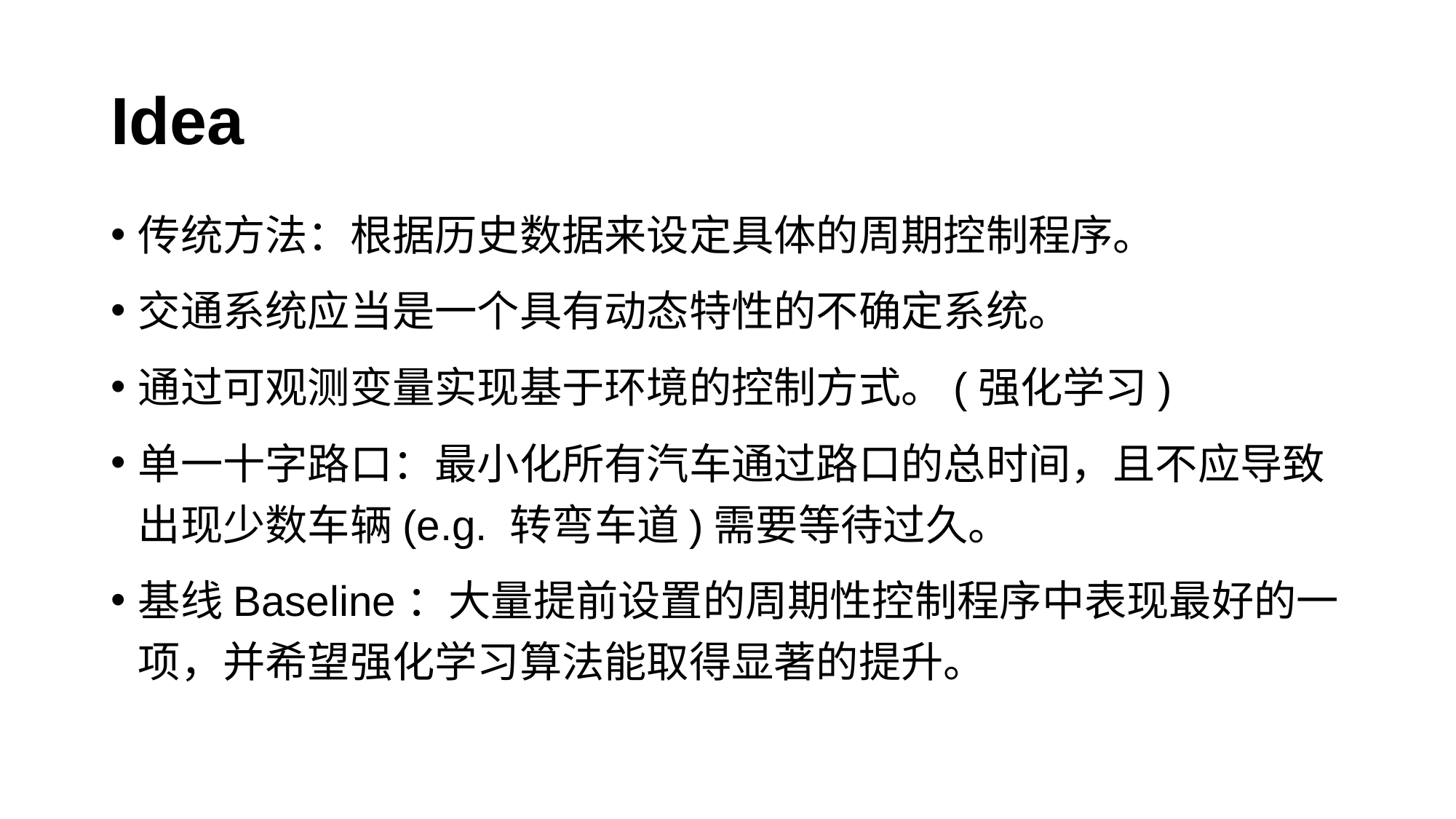

# Idea
传统方法：根据历史数据来设定具体的周期控制程序。
交通系统应当是一个具有动态特性的不确定系统。
通过可观测变量实现基于环境的控制方式。(强化学习)
单一十字路口：最小化所有汽车通过路口的总时间，且不应导致出现少数车辆(e.g. 转弯车道)需要等待过久。
基线Baseline：大量提前设置的周期性控制程序中表现最好的一项，并希望强化学习算法能取得显著的提升。